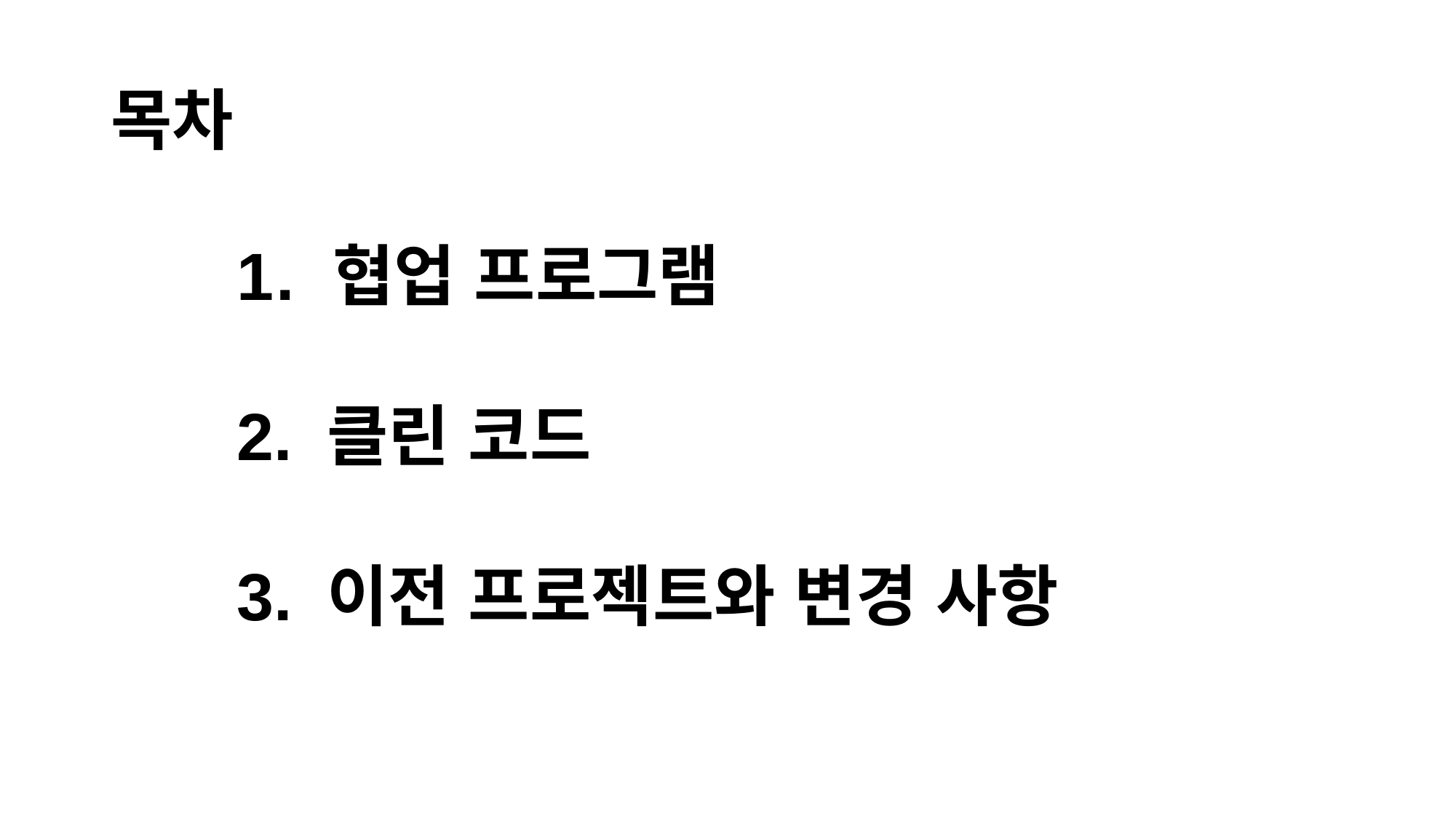

# 목차
 협업 프로그램

2. 클린 코드

3. 이전 프로젝트와 변경 사항